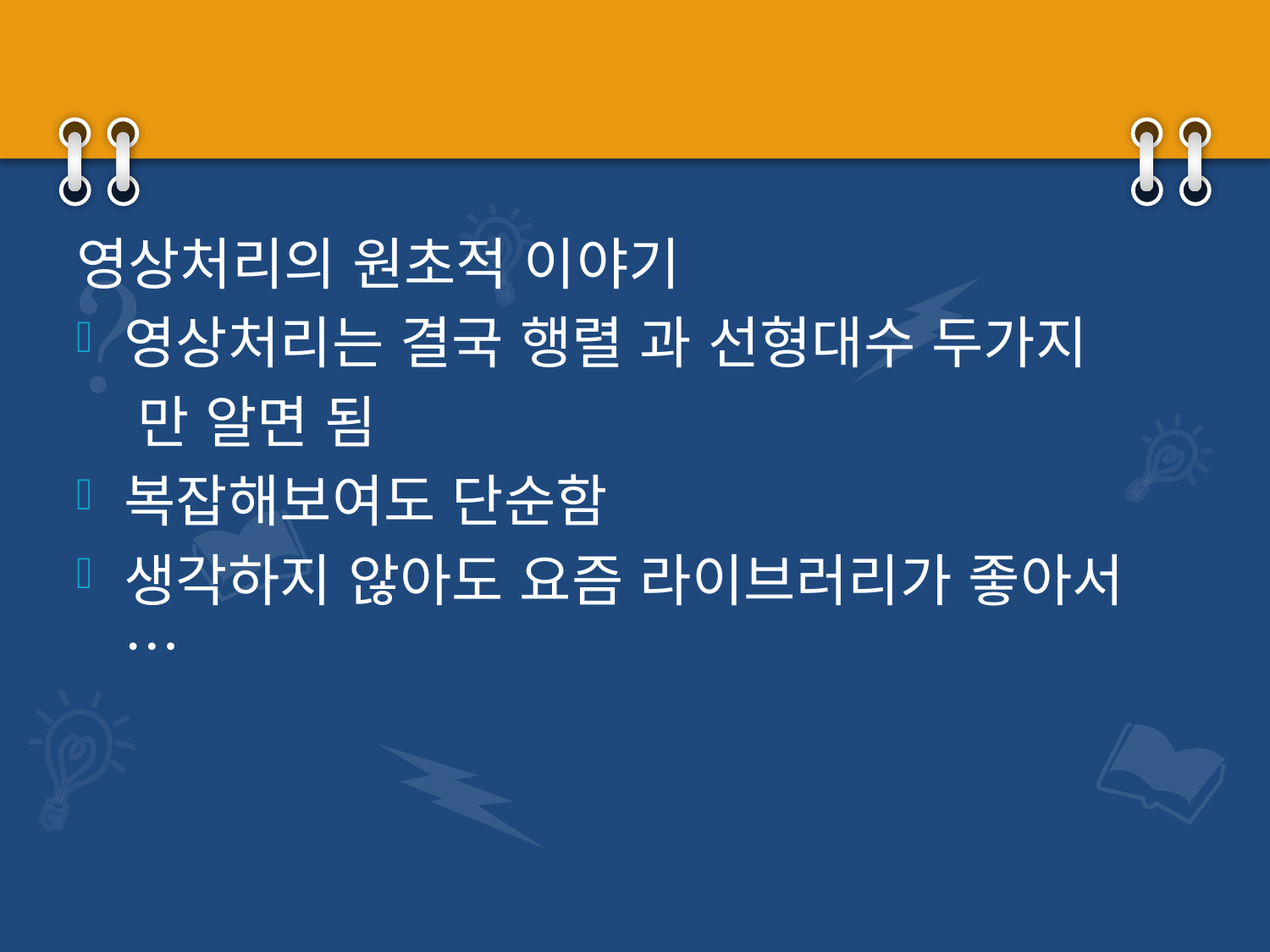

#
영상처리의 원초적 이야기
영상처리는 결국 행렬 과 선형대수 두가지
   만 알면 됨
복잡해보여도 단순함
생각하지 않아도 요즘 라이브러리가 좋아서 …